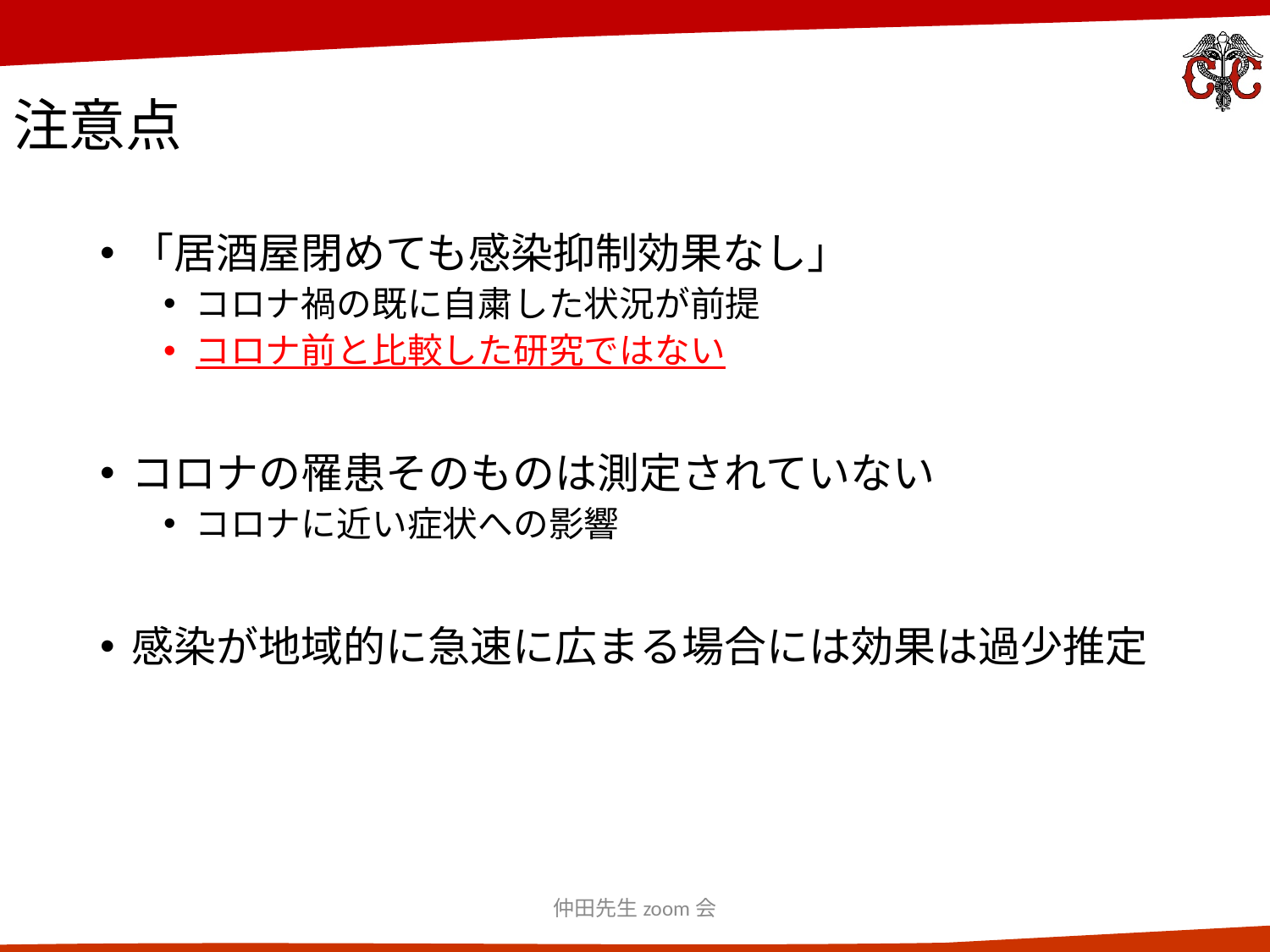

# 注意点
「居酒屋閉めても感染抑制効果なし」
コロナ禍の既に自粛した状況が前提
コロナ前と比較した研究ではない

コロナの罹患そのものは測定されていない
コロナに近い症状への影響

感染が地域的に急速に広まる場合には効果は過少推定
仲田先生zoom会